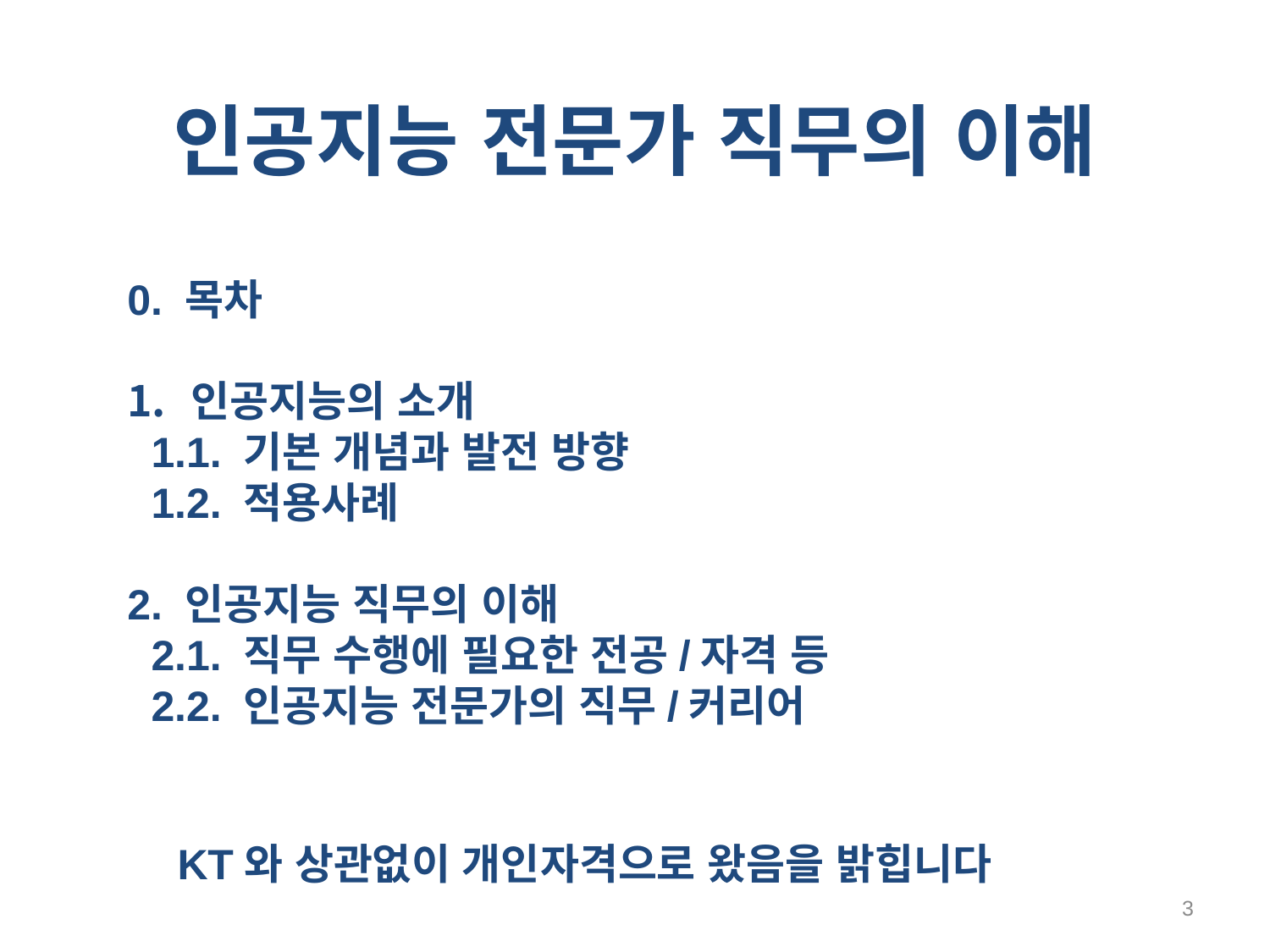

인공지능 전문가 직무의 이해
0. 목차

인공지능의 소개
  1.1. 기본 개념과 발전 방향
  1.2. 적용사례

2. 인공지능 직무의 이해
  2.1. 직무 수행에 필요한 전공/자격 등
  2.2. 인공지능 전문가의 직무/커리어
KT와 상관없이 개인자격으로 왔음을 밝힙니다
3